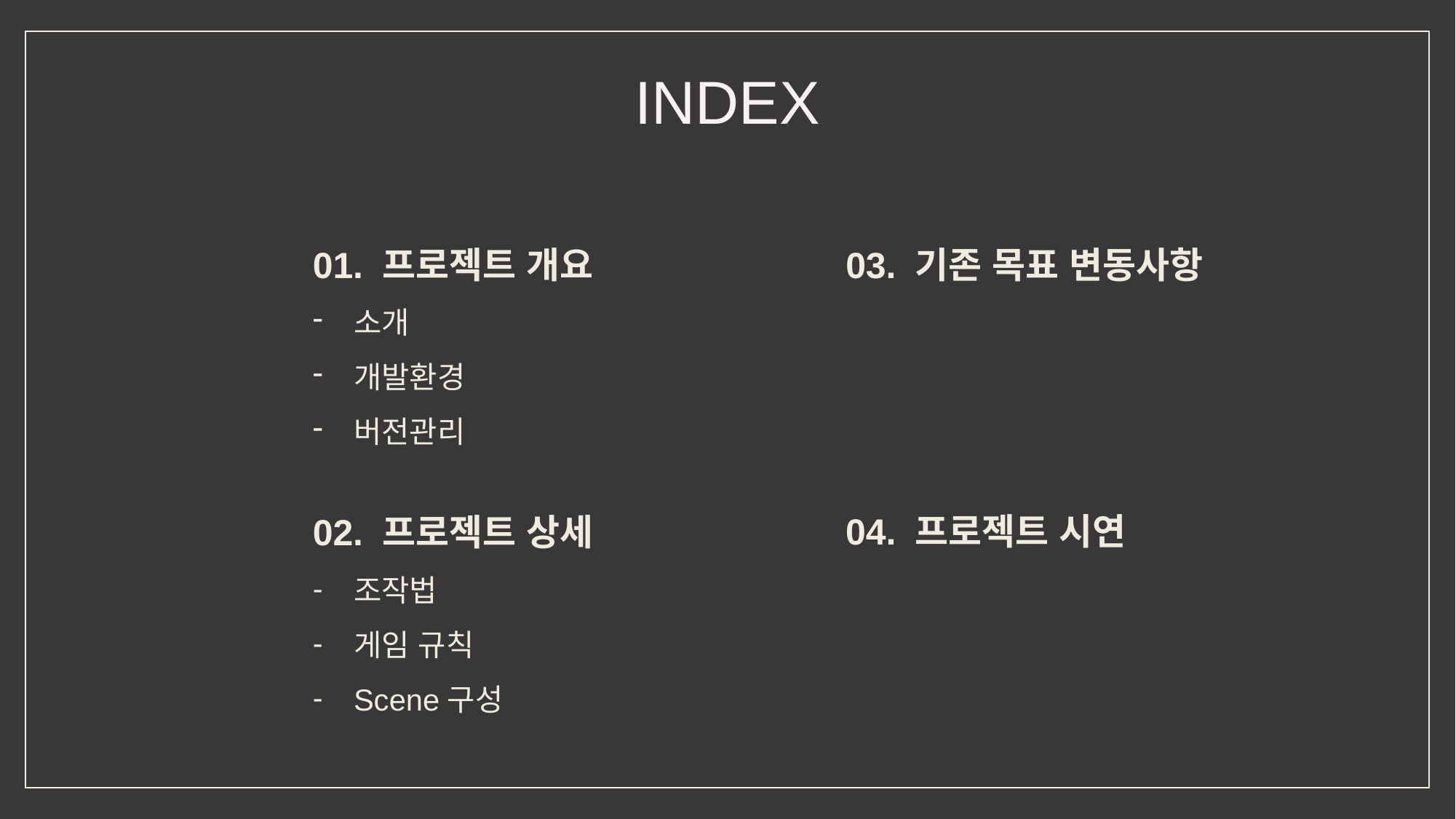

INDEX
01. 프로젝트 개요
소개
개발환경
버전관리

02. 프로젝트 상세
조작법
게임 규칙
Scene구성

03. 기존 목표 변동사항

04. 프로젝트 시연